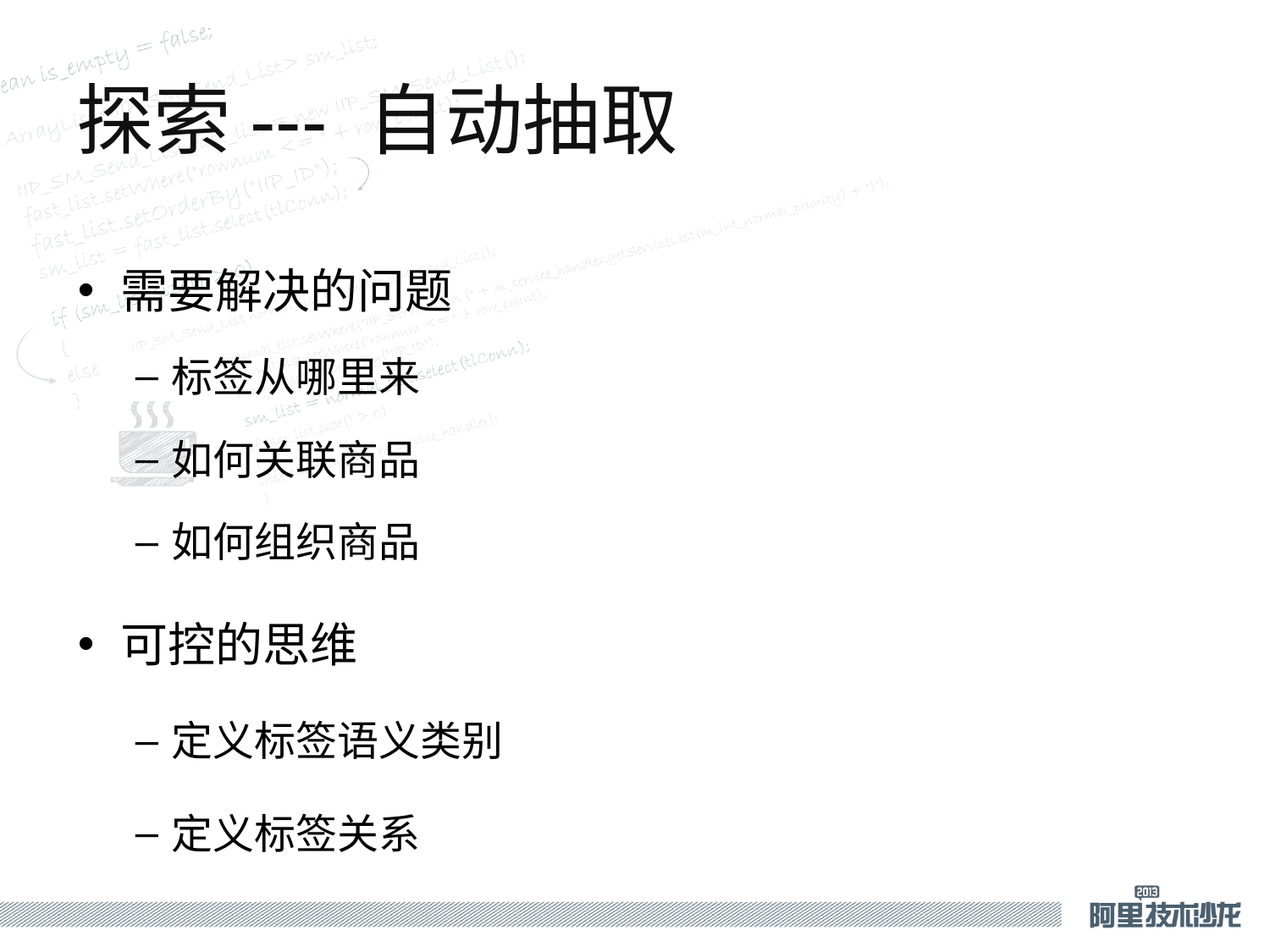

# 探索--- 自动抽取
需要解决的问题
标签从哪里来
如何关联商品
如何组织商品
可控的思维
定义标签语义类别
定义标签关系